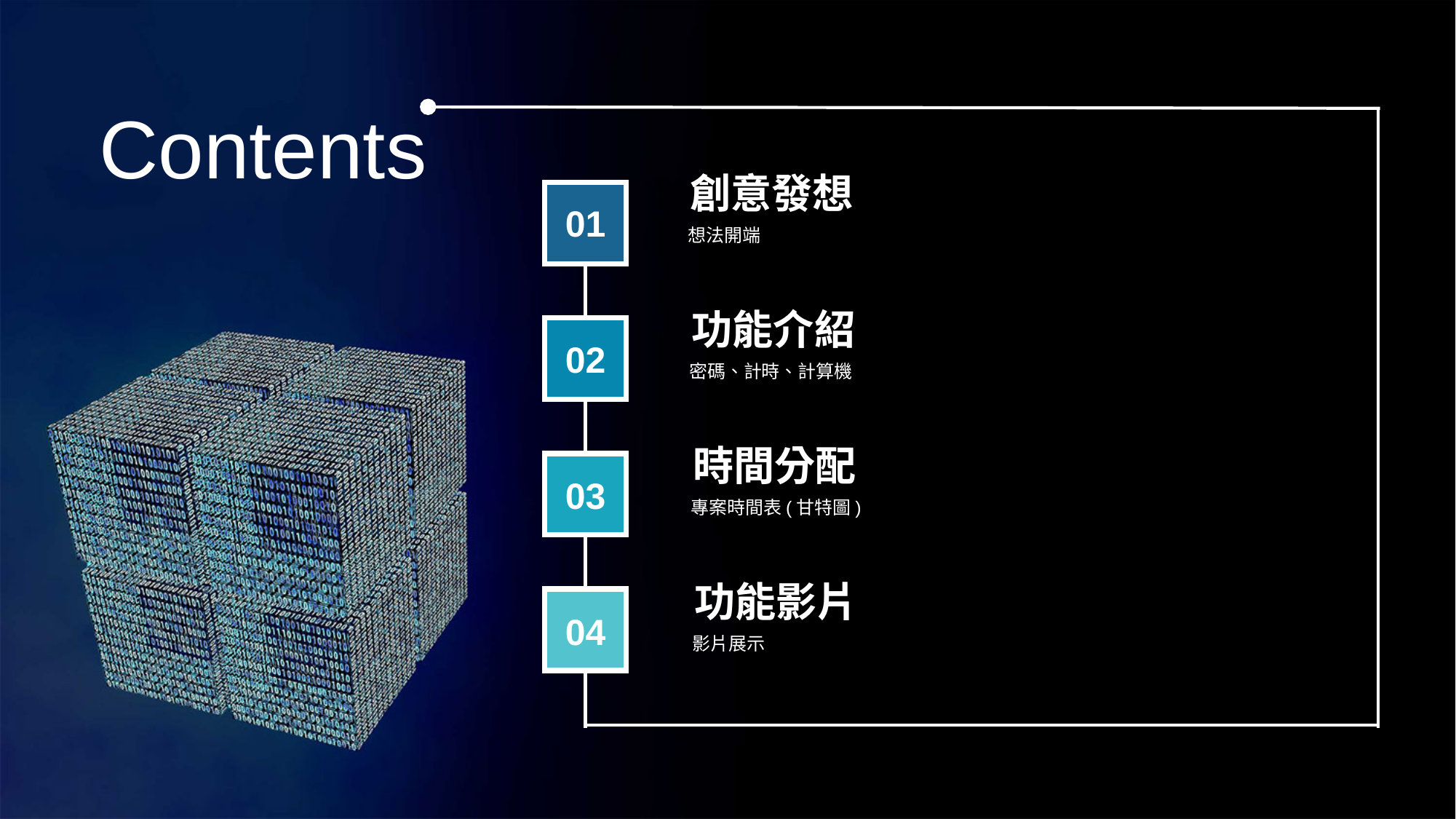

Contents

創意發想
想法開端

01
功能介紹
密碼、計時、計算機

02
時間分配
專案時間表(甘特圖)

03
功能影片
影片展示

04